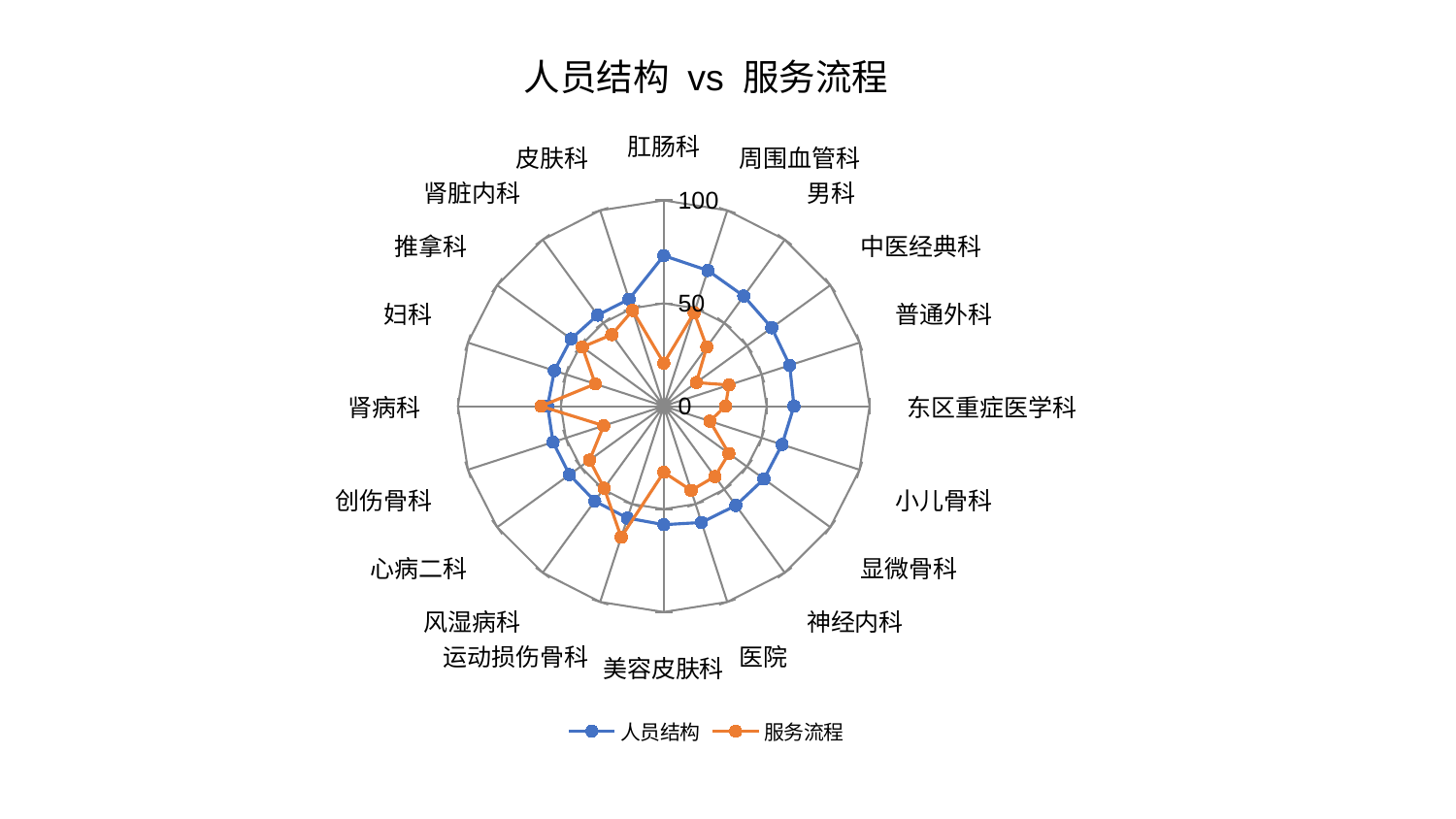

### Chart: 人员结构 vs 服务流程

| Category | 人员结构 | 服务流程 |
|---|---|---|
| 肛肠科 | 73.16209488646255 | 20.935126706545557 |
| 周围血管科 | 69.34223313656102 | 47.799475546847056 |
| 男科 | 66.13944681288646 | 35.56735721181427 |
| 中医经典科 | 64.83374586934163 | 19.553605668537493 |
| 普通外科 | 64.3296137543599 | 33.32276239060627 |
| 东区重症医学科 | 63.2538252690333 | 30.001945145775107 |
| 小儿骨科 | 60.43719806058585 | 23.552765385146486 |
| 显微骨科 | 60.15898087032054 | 39.134679092478144 |
| 神经内科 | 59.6015833141151 | 42.27054796801529 |
| 医院 | 59.40036921923445 | 43.00614871842 |
| 美容皮肤科 | 57.5849769812338 | 32.125635567143384 |
| 运动损伤骨科 | 57.1562961830663 | 66.93919850598532 |
| 风湿病科 | 57.01987595311706 | 49.25089371800906 |
| 心病二科 | 56.6186659529264 | 44.55387304394049 |
| 创伤骨科 | 56.55054191926888 | 30.656399249955825 |
| 肾病科 | 56.41220708142126 | 59.638255956765995 |
| 妇科 | 55.85368341635766 | 34.95524542499531 |
| 推拿科 | 55.64221727924649 | 48.896548007248576 |
| 肾脏内科 | 54.68824370469409 | 42.964092709571055 |
| 皮肤科 | 54.64561992741438 | 48.94082235109667 |
53